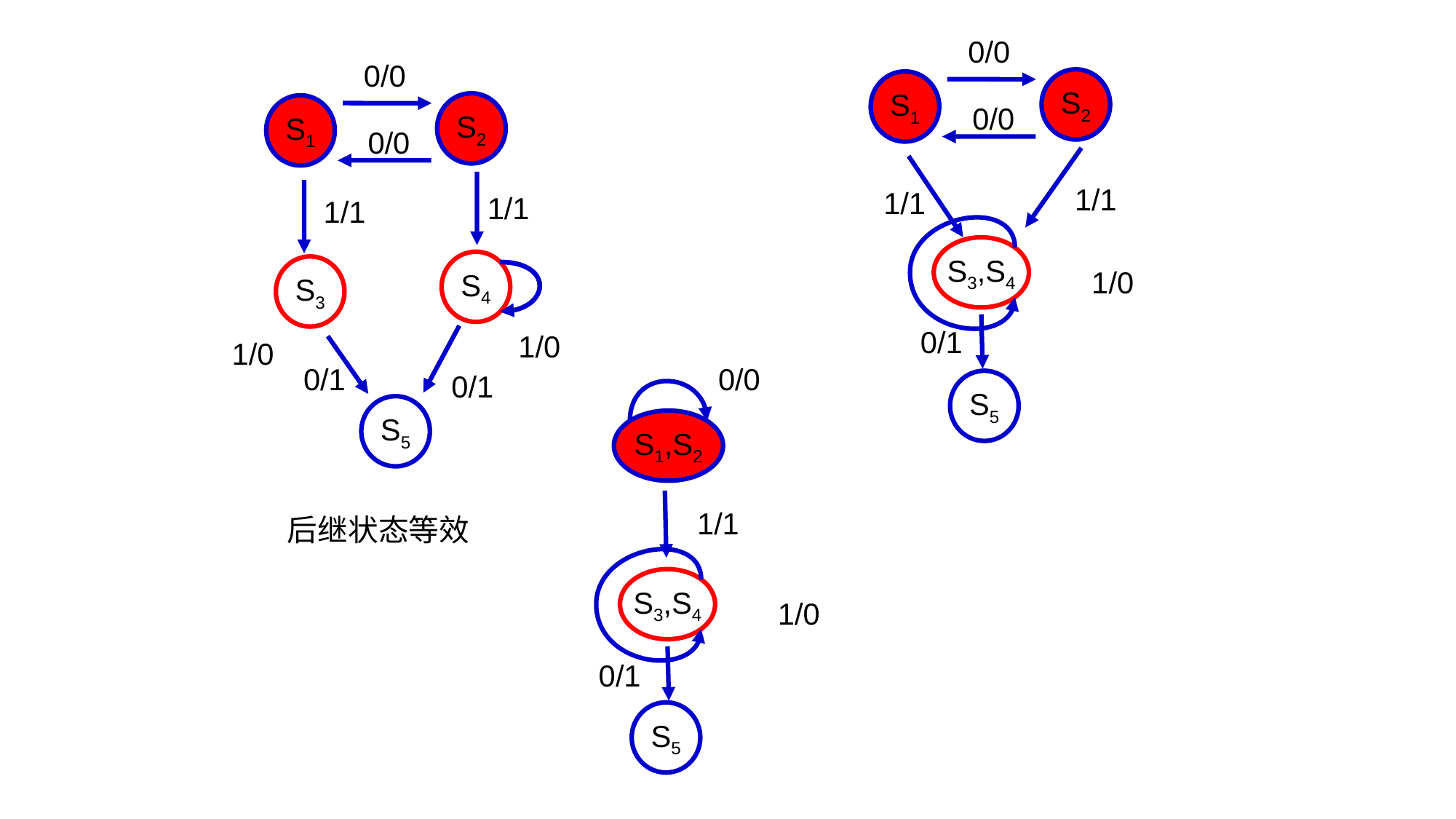

0/0
S2
S1

0/0

1/1
1/1
S3,S4
1/0
0/1

S5
0/0
S2
S1

0/0

1/1
1/1
S4
S3
1/0

1/0

0/1
0/1
S5
后继状态等效

0/0
S1,S2

1/1
S3,S4
1/0

0/1
S5